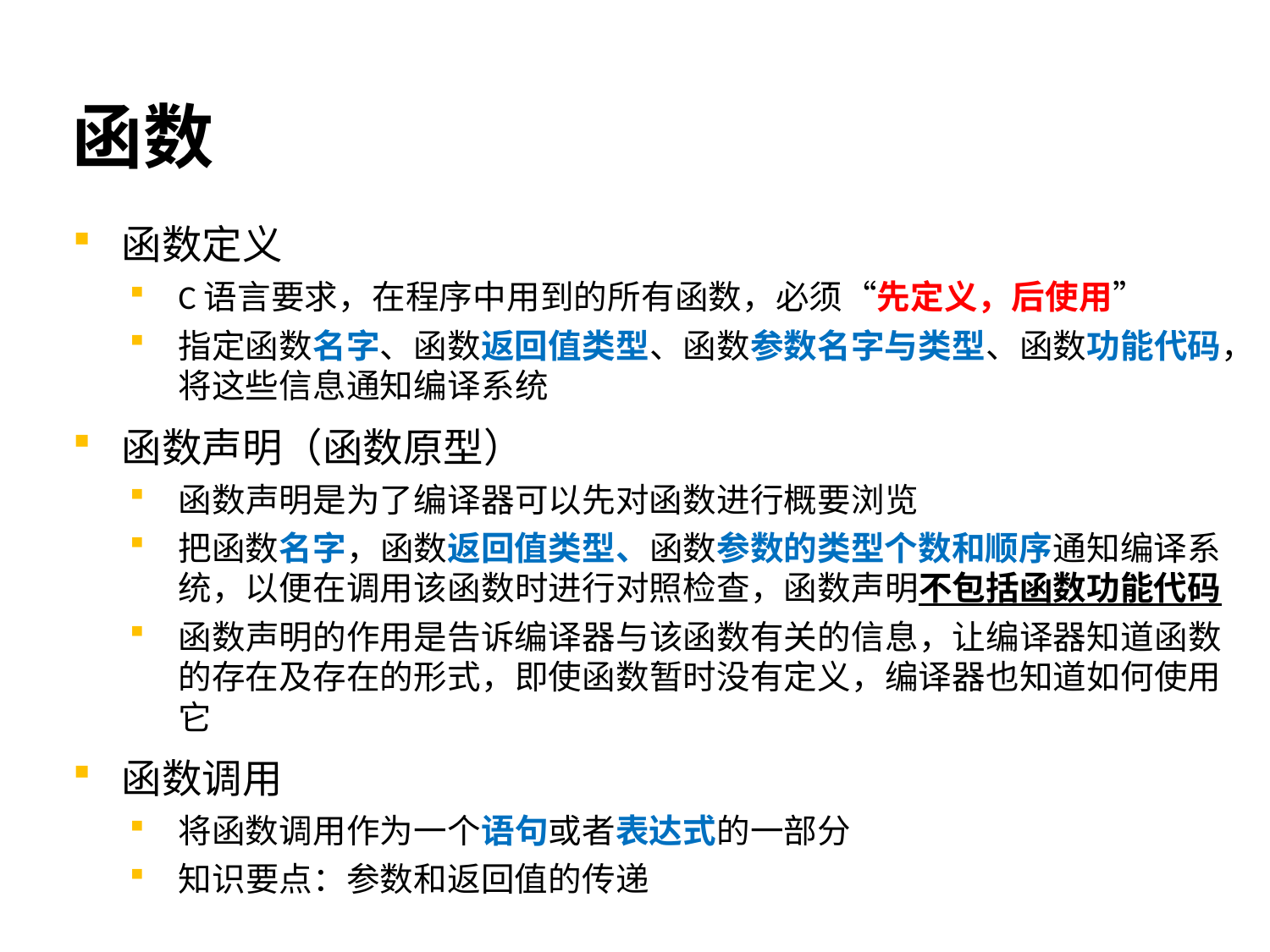

# 函数
函数定义
C语言要求，在程序中用到的所有函数，必须“先定义，后使用”
指定函数名字、函数返回值类型、函数参数名字与类型、函数功能代码，将这些信息通知编译系统
函数声明（函数原型）
函数声明是为了编译器可以先对函数进行概要浏览
把函数名字，函数返回值类型、函数参数的类型个数和顺序通知编译系统，以便在调用该函数时进行对照检查，函数声明不包括函数功能代码
函数声明的作用是告诉编译器与该函数有关的信息，让编译器知道函数的存在及存在的形式，即使函数暂时没有定义，编译器也知道如何使用它
函数调用
将函数调用作为一个语句或者表达式的一部分
知识要点：参数和返回值的传递